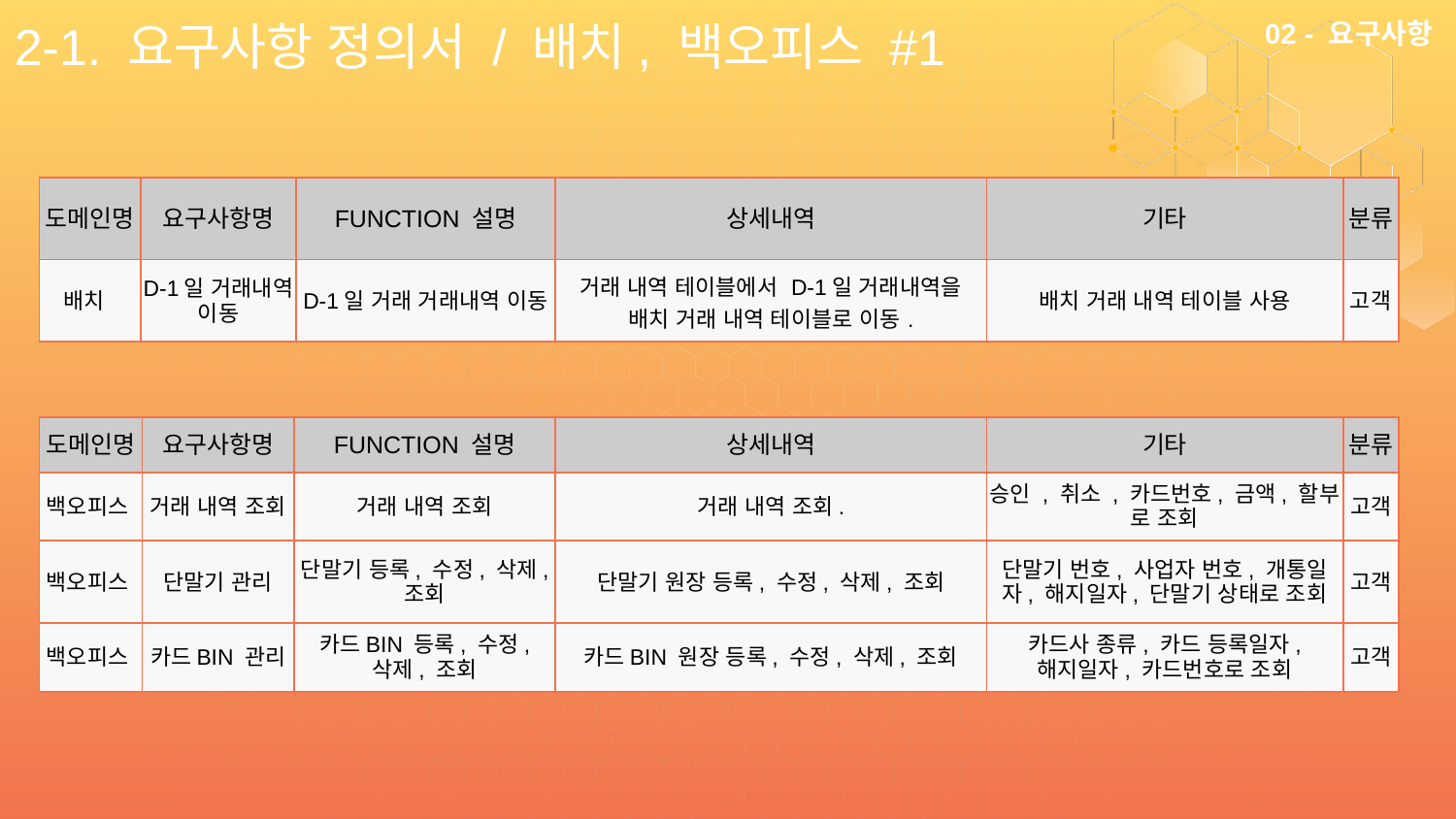

2-1. 요구사항 정의서 / 배치, 백오피스 #1
02 - 요구사항
| 도메인명 | 요구사항명 | FUNCTION 설명 | 상세내역 | 기타 | 분류 |
| --- | --- | --- | --- | --- | --- |
| 배치 | D-1일 거래내역 이동 | D-1일 거래 거래내역 이동 | 거래 내역 테이블에서 D-1일 거래내역을 배치 거래 내역 테이블로 이동. | 배치 거래 내역 테이블 사용 | 고객 |
| 도메인명 | 요구사항명 | FUNCTION 설명 | 상세내역 | 기타 | 분류 |
| --- | --- | --- | --- | --- | --- |
| 백오피스 | 거래 내역 조회 | 거래 내역 조회 | 거래 내역 조회. | 승인 , 취소 , 카드번호, 금액, 할부 로 조회 | 고객 |
| 백오피스 | 단말기 관리 | 단말기 등록, 수정, 삭제, 조회 | 단말기 원장 등록, 수정, 삭제, 조회 | 단말기 번호, 사업자 번호, 개통일자, 해지일자, 단말기 상태로 조회 | 고객 |
| 백오피스 | 카드BIN 관리 | 카드BIN 등록, 수정, 삭제, 조회 | 카드BIN 원장 등록, 수정, 삭제, 조회 | 카드사 종류, 카드 등록일자, 해지일자, 카드번호로 조회 | 고객 |